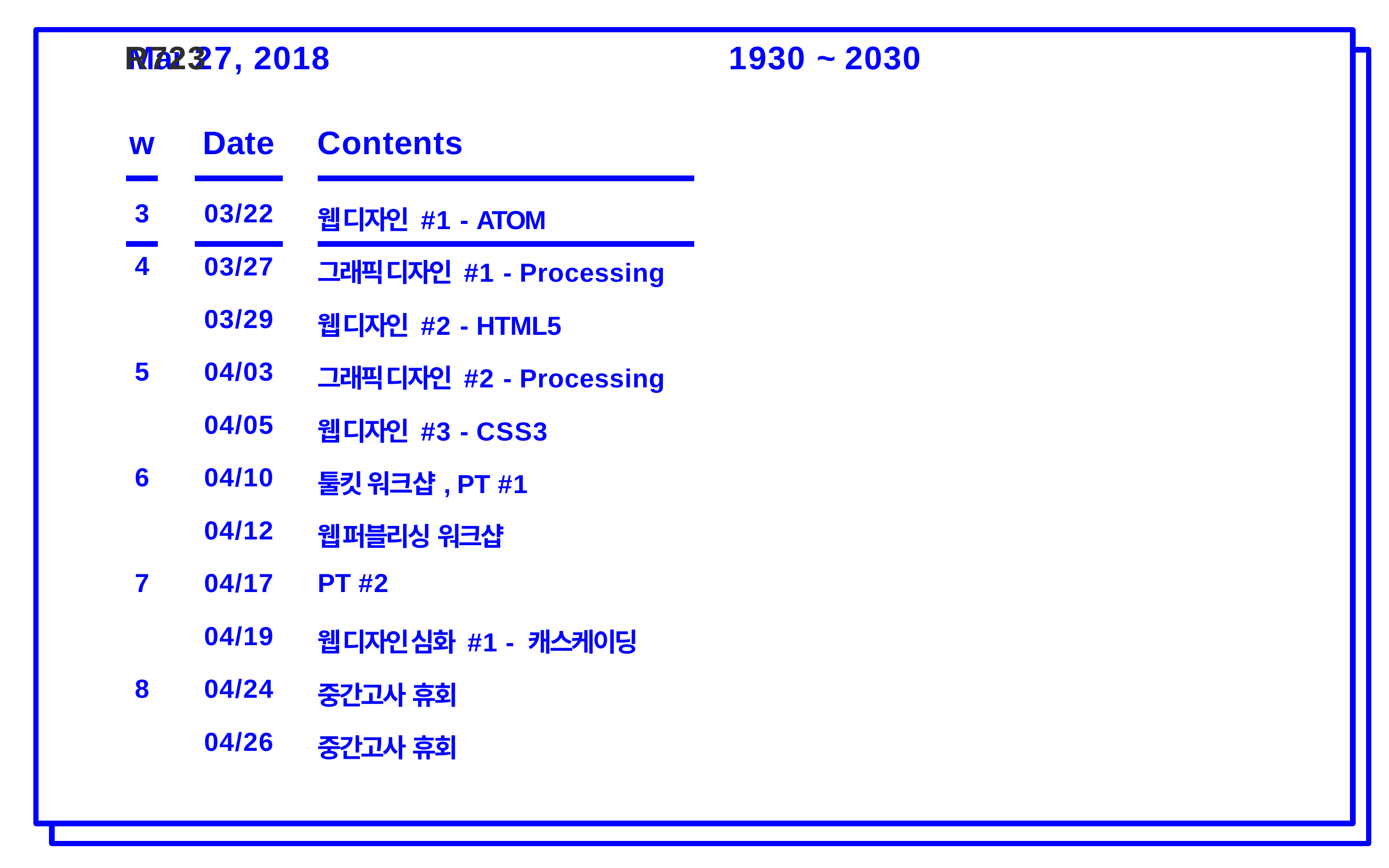

# R723
Mar 27, 2018
1930 ~ 2030
| w |  | Date |  | Contents |
| --- | --- | --- | --- | --- |
| 3 |  | 03/22 |  | 웹 디자인 #1 - ATOM |
| 4 |  | 03/27 |  | 그래픽 디자인 #1 - Processing |
|  |  | 03/29 |  | 웹 디자인 #2 - HTML5 |
| 5 |  | 04/03 |  | 그래픽 디자인 #2 - Processing |
|  |  | 04/05 |  | 웹 디자인 #3 - CSS3 |
| 6 |  | 04/10 |  | 툴킷 워크샵, PT #1 |
|  |  | 04/12 |  | 웹 퍼블리싱 워크샵 |
| 7 |  | 04/17 |  | PT #2 |
|  |  | 04/19 |  | 웹 디자인 심화 #1 - 캐스케이딩 |
| 8 |  | 04/24 |  | 중간고사 휴회 |
|  |  | 04/26 |  | 중간고사 휴회 |